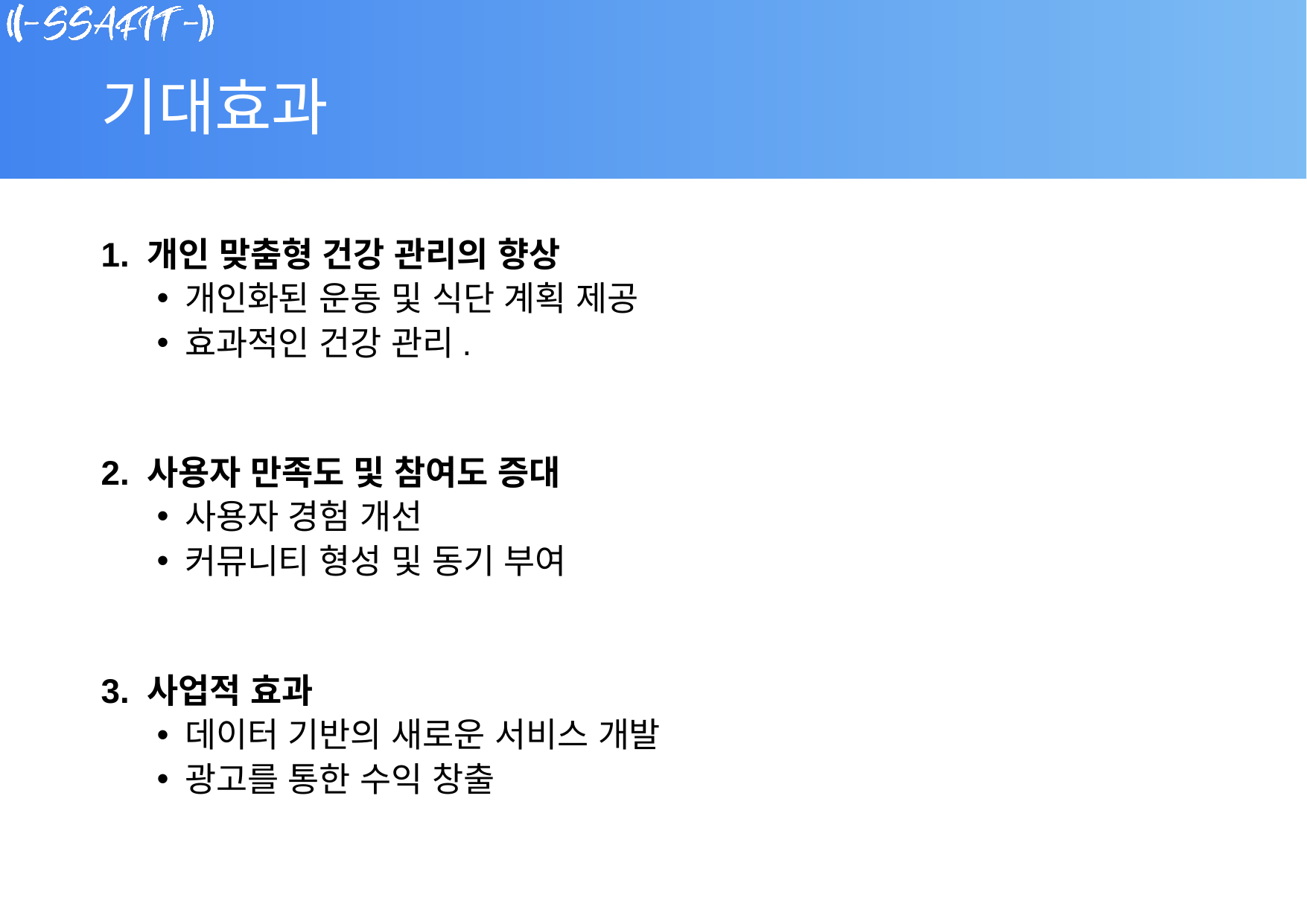

# 기대효과
1. 개인 맞춤형 건강 관리의 향상
개인화된 운동 및 식단 계획 제공
효과적인 건강 관리.

2. 사용자 만족도 및 참여도 증대
사용자 경험 개선
커뮤니티 형성 및 동기 부여

3. 사업적 효과
데이터 기반의 새로운 서비스 개발
광고를 통한 수익 창출